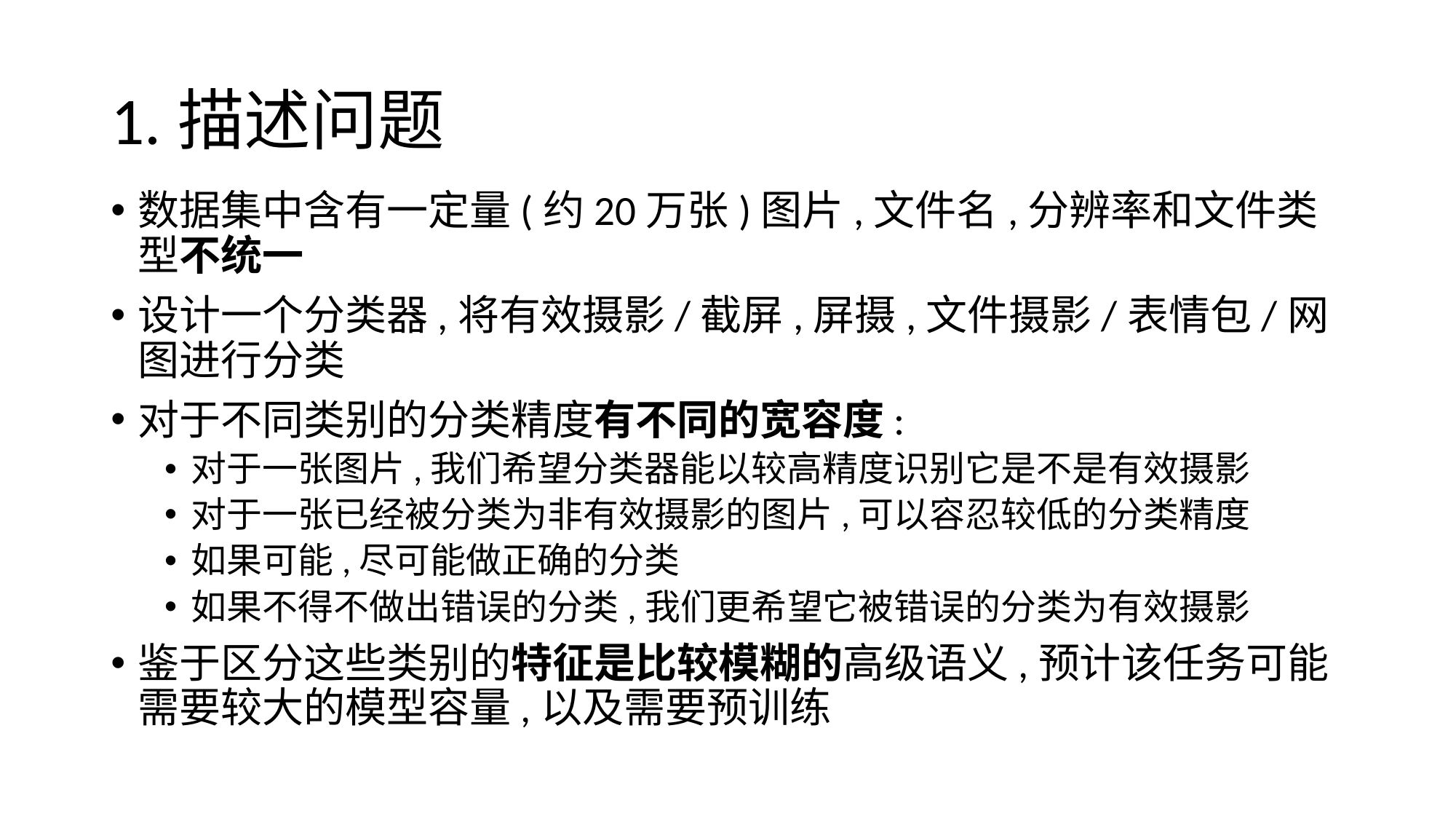

# 1.描述问题
数据集中含有一定量(约20万张)图片,文件名,分辨率和文件类型不统一
设计一个分类器,将有效摄影/截屏,屏摄,文件摄影/表情包/网图进行分类
对于不同类别的分类精度有不同的宽容度:
对于一张图片,我们希望分类器能以较高精度识别它是不是有效摄影
对于一张已经被分类为非有效摄影的图片,可以容忍较低的分类精度
如果可能,尽可能做正确的分类
如果不得不做出错误的分类,我们更希望它被错误的分类为有效摄影
鉴于区分这些类别的特征是比较模糊的高级语义,预计该任务可能需要较大的模型容量,以及需要预训练